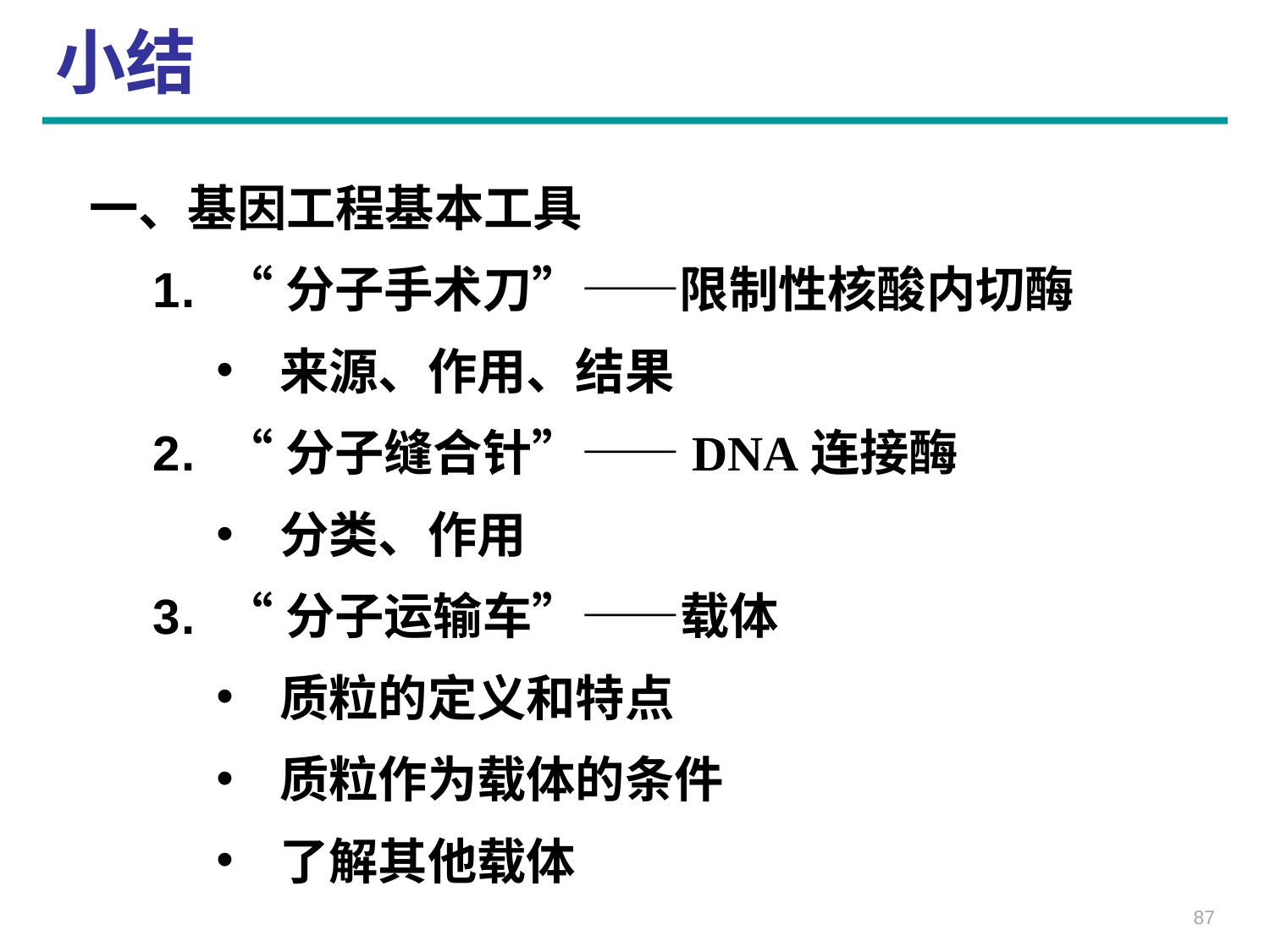

# 小结
一、基因工程基本工具
“分子手术刀”——限制性核酸内切酶
来源、作用、结果
“分子缝合针”——DNA连接酶
分类、作用
“分子运输车”——载体
质粒的定义和特点
质粒作为载体的条件
了解其他载体
87